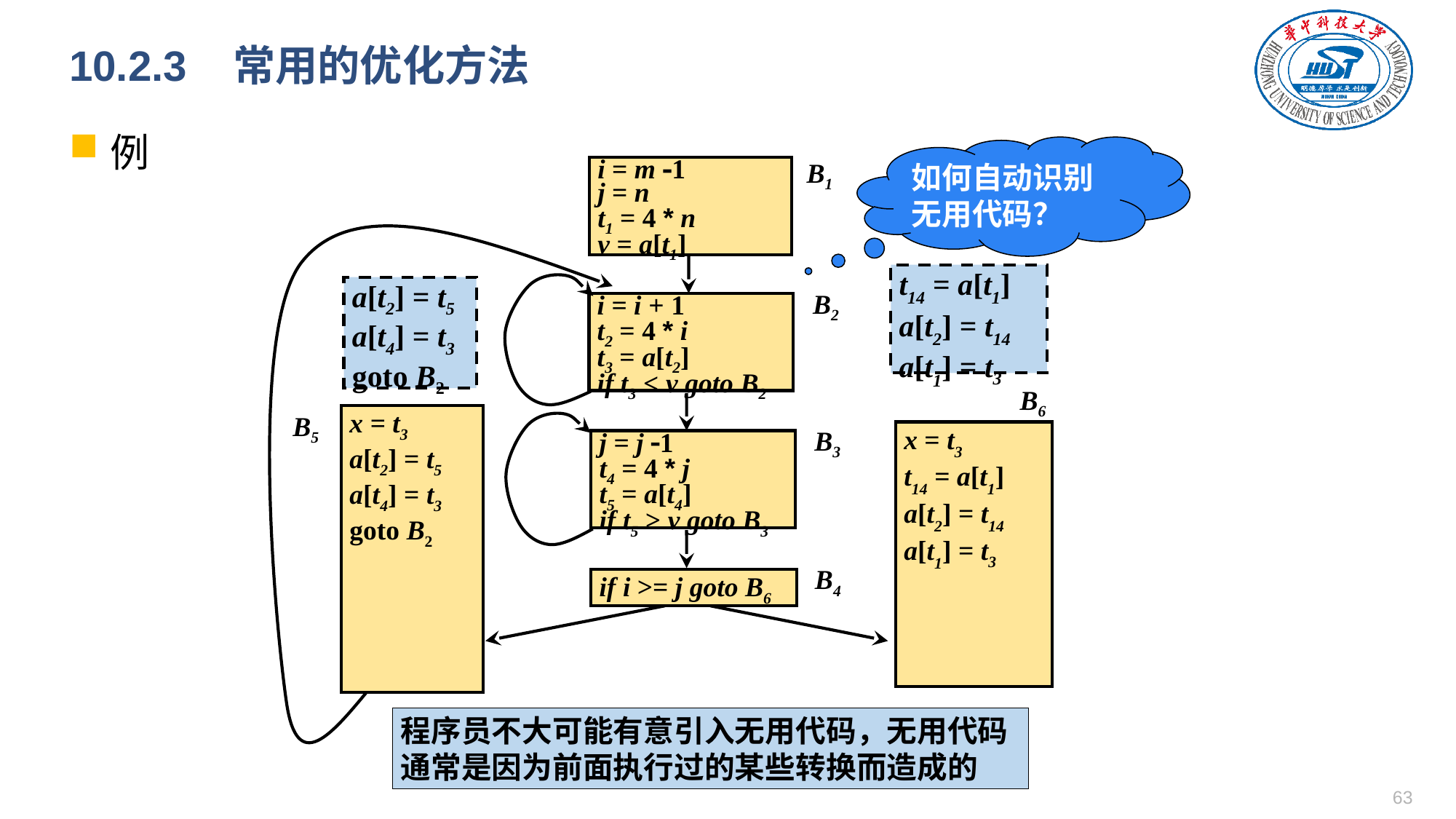

# 10.2.3   常用的优化方法
例
如何自动识别无用代码？
B1
i = m −1
j = n
t1 = 4 * n
v = a[t1]

B2
i = i + 1
t2 = 4 * i
t3 = a[t2]
if t3 < v goto B2

B5

B3
j = j −1
t4 = 4 * j
t5 = a[t4]
if t5 > v goto B3

B4
if i >= j goto B6

t14 = a[t1]
a[t2] = t14
a[t1] = t3
a[t2] = t5
a[t4] = t3
goto B2
B6
x = t3
a[t2] = t5
a[t4] = t3
goto B2
x = t3
t14 = a[t1]
a[t2] = t14
a[t1] = t3
程序员不大可能有意引入无用代码，无用代码通常是因为前面执行过的某些转换而造成的
63